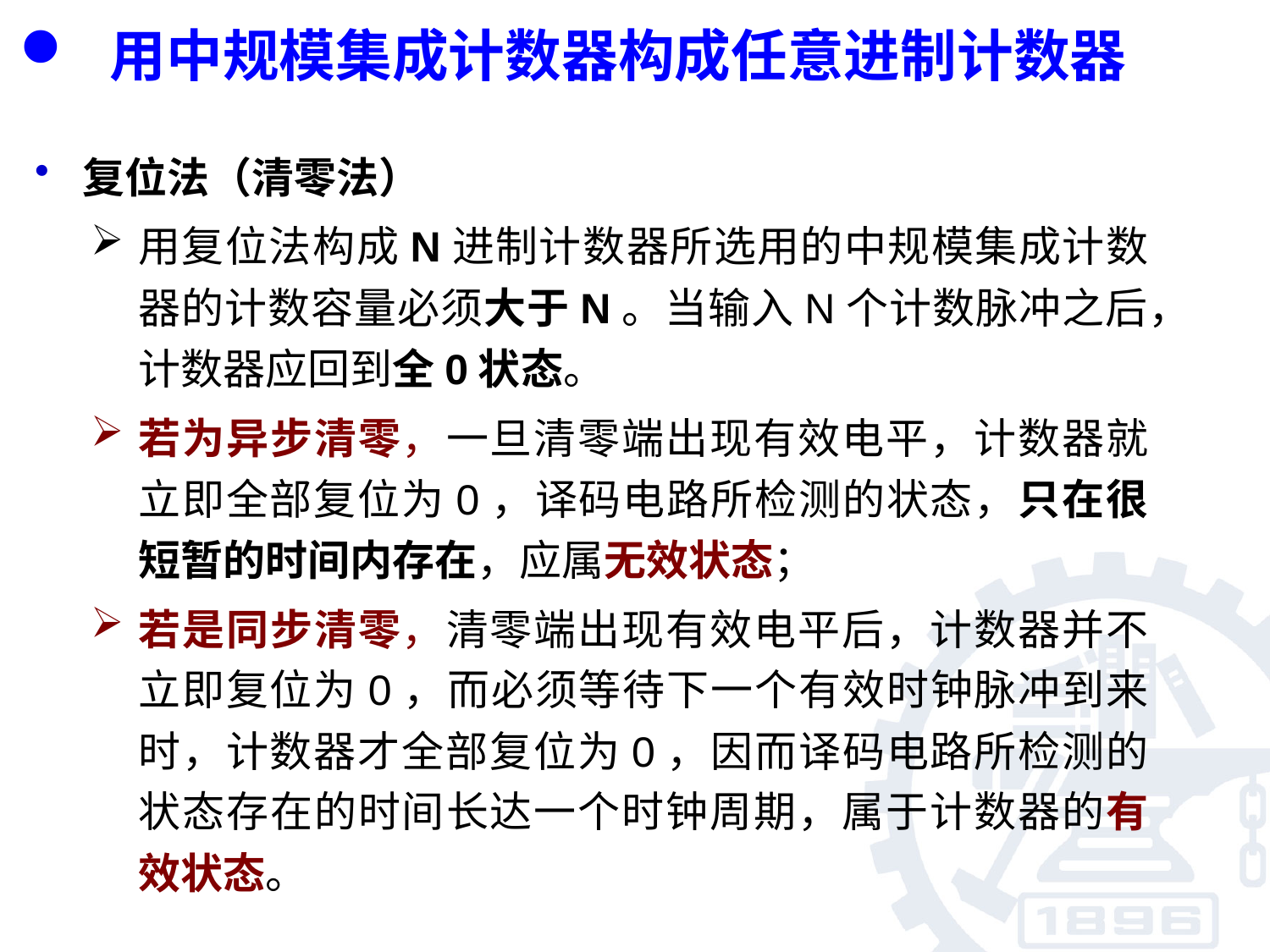

用中规模集成计数器构成任意进制计数器

复位法（清零法）
用复位法构成N进制计数器所选用的中规模集成计数器的计数容量必须大于N。当输入N个计数脉冲之后，计数器应回到全0状态。
若为异步清零，一旦清零端出现有效电平，计数器就立即全部复位为0，译码电路所检测的状态，只在很短暂的时间内存在，应属无效状态；
若是同步清零，清零端出现有效电平后，计数器并不立即复位为0，而必须等待下一个有效时钟脉冲到来时，计数器才全部复位为0，因而译码电路所检测的状态存在的时间长达一个时钟周期，属于计数器的有效状态。